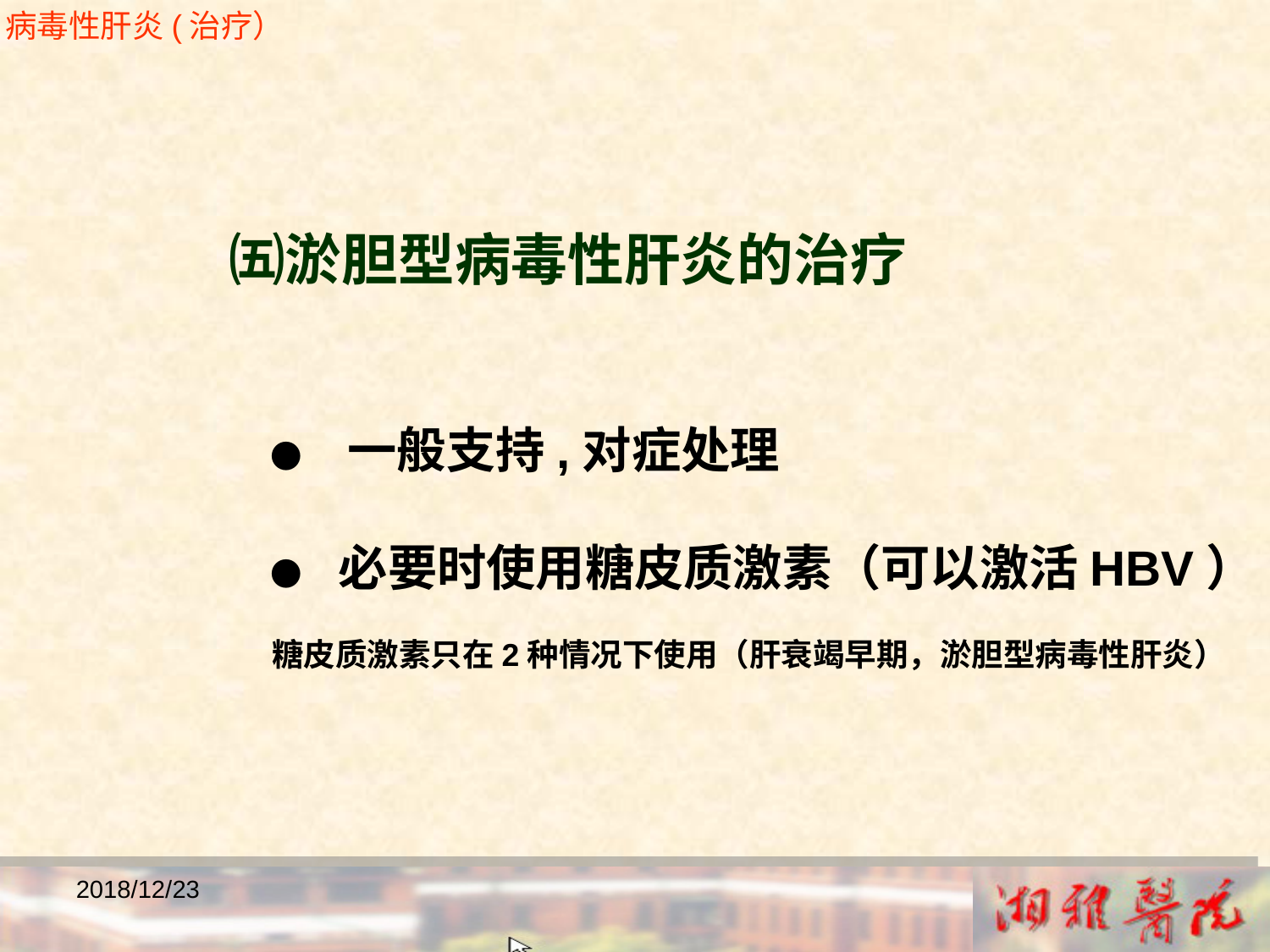

病毒性肝炎(治疗）

                             ㈤淤胆型病毒性肝炎的治疗

                       ●   一般支持,对症处理
                       ●    必要时使用糖皮质激素（可以激活HBV）
                                   糖皮质激素只在2种情况下使用（肝衰竭早期，淤胆型病毒性肝炎）
2018/12/23